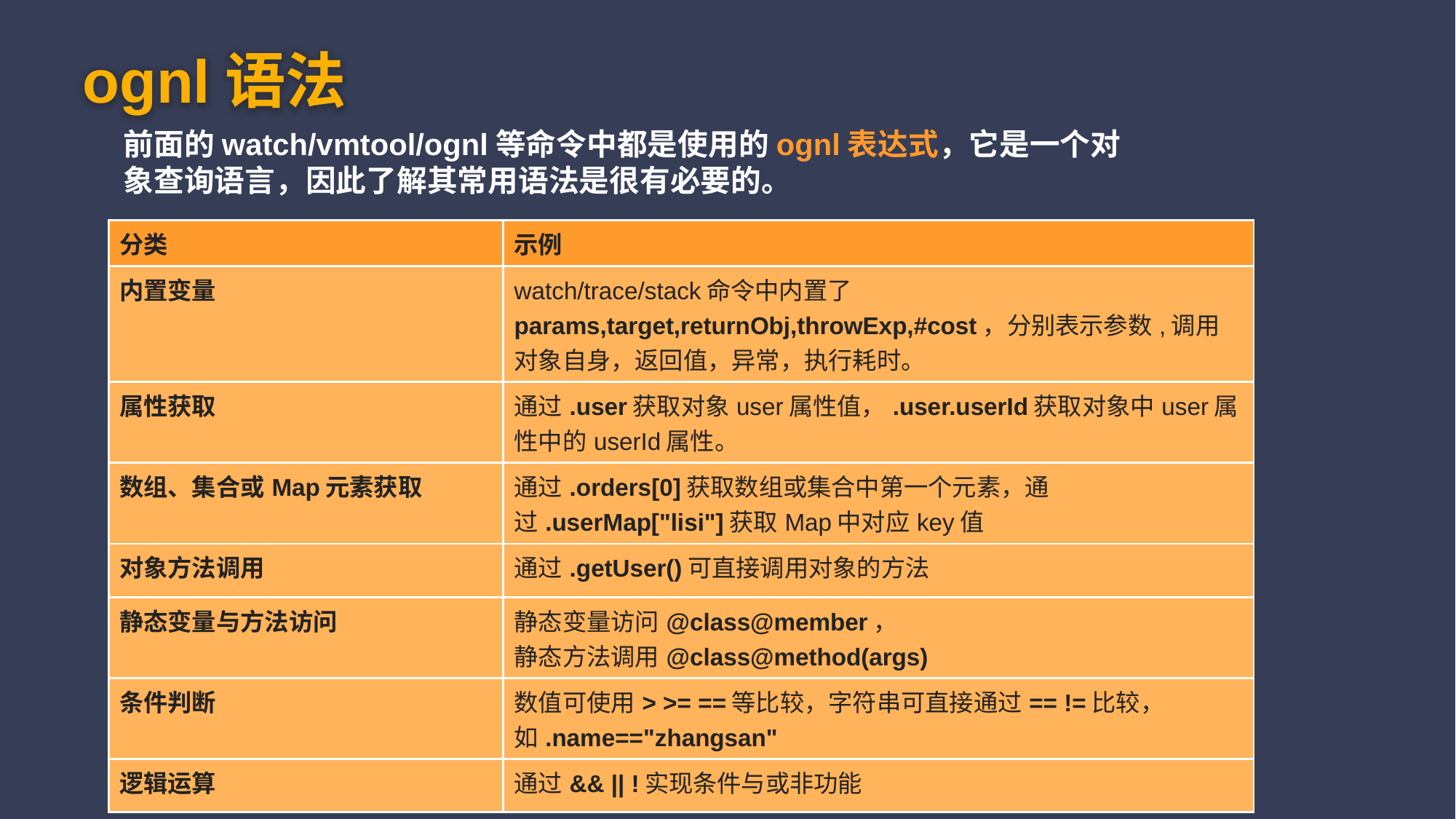

ognl语法
前面的watch/vmtool/ognl等命令中都是使用的ognl表达式，它是一个对象查询语言，因此了解其常用语法是很有必要的。
| 分类 | 示例 |
| --- | --- |
| 内置变量 | watch/trace/stack命令中内置了params,target,returnObj,throwExp,#cost，分别表示参数,调用对象自身，返回值，异常，执行耗时。 |
| 属性获取 | 通过.user获取对象user属性值，.user.userId获取对象中user属性中的userId属性。 |
| 数组、集合或Map元素获取 | 通过.orders[0]获取数组或集合中第一个元素，通过.userMap["lisi"]获取Map中对应key值 |
| 对象方法调用 | 通过.getUser()可直接调用对象的方法 |
| 静态变量与方法访问 | 静态变量访问@class@member， 静态方法调用@class@method(args) |
| 条件判断 | 数值可使用> >= ==等比较，字符串可直接通过== !=比较，如.name=="zhangsan" |
| 逻辑运算 | 通过&& || !实现条件与或非功能 |